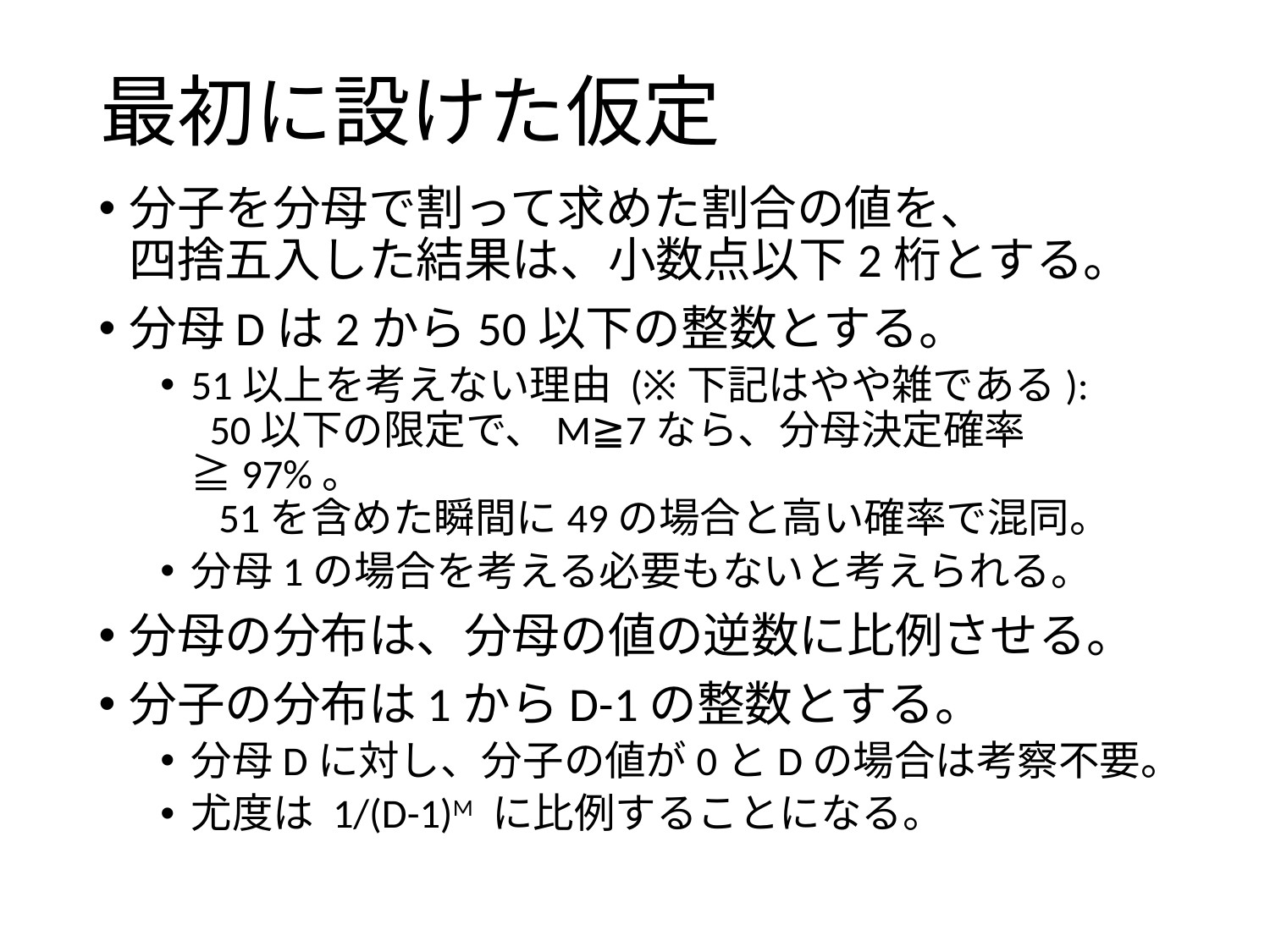

# 最初に設けた仮定
分子を分母で割って求めた割合の値を、
四捨五入した結果は、小数点以下2桁とする。
分母Dは2から50以下の整数とする。
51以上を考えない理由 (※下記はやや雑である):
  50以下の限定で、M≧7なら、分母決定確率≧97%。
  51を含めた瞬間に49の場合と高い確率で混同。
分母1の場合を考える必要もないと考えられる。
分母の分布は、分母の値の逆数に比例させる。
分子の分布は1からD-1の整数とする。
分母Dに対し、分子の値が0とDの場合は考察不要。
尤度は 1/(D-1)M に比例することになる。